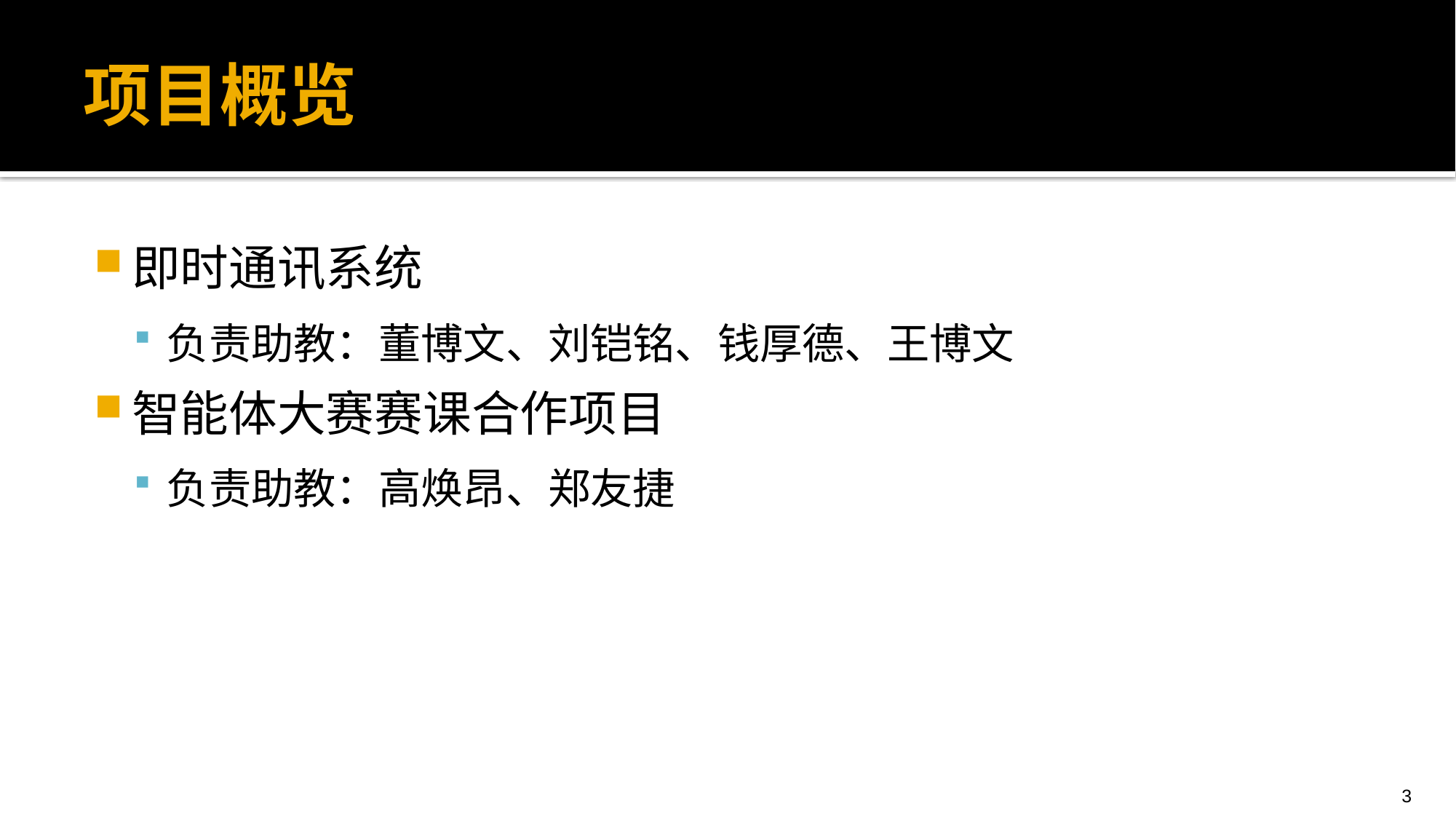

# 项目概览
即时通讯系统
负责助教：董博文、刘铠铭、钱厚德、王博文
智能体大赛赛课合作项目
负责助教：高焕昂、郑友捷
3